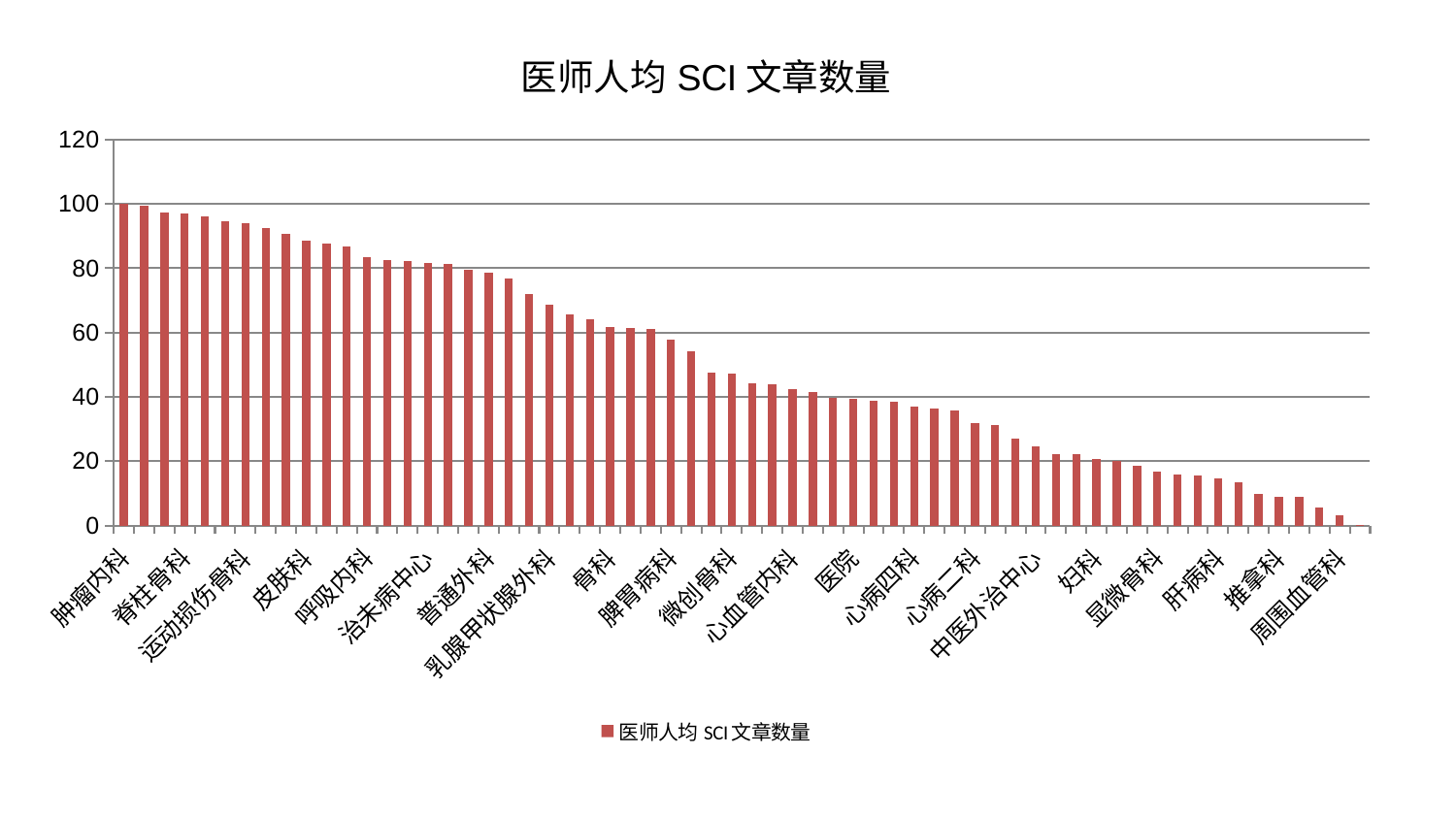

### Chart: 医师人均SCI文章数量

| Category | 医师人均SCI文章数量 |
|---|---|
| 肿瘤内科 | 100.0 |
| 重症医学科 | 99.3540747913315 |
| 心病一科 | 97.43706462103884 |
| 脊柱骨科 | 97.15881059515297 |
| 老年医学科 | 96.10558321959286 |
| 创伤骨科 | 94.72258484885374 |
| 运动损伤骨科 | 94.05205186059887 |
| 妇科妇二科合并 | 92.44417366721156 |
| 肝胆外科 | 90.76613150498186 |
| 皮肤科 | 88.72692497292306 |
| 神经内科 | 87.69628965646405 |
| 身心医学科 | 86.8186515909464 |
| 呼吸内科 | 83.60129309591193 |
| 脾胃科消化科合并 | 82.68009789565168 |
| 西区重症医学科 | 82.29238002776836 |
| 治未病中心 | 81.50052671948592 |
| 耳鼻喉科 | 81.46324700723557 |
| 胸外科 | 79.61617170123533 |
| 普通外科 | 78.72632207217734 |
| 美容皮肤科 | 76.77117043482275 |
| 关节骨科 | 71.86622675926921 |
| 乳腺甲状腺外科 | 68.54817459527106 |
| 康复科 | 65.51494598795051 |
| 肾脏内科 | 64.23440590630196 |
| 骨科 | 61.6743476079441 |
| 肛肠科 | 61.30738138474165 |
| 消化内科 | 61.18017052681855 |
| 脾胃病科 | 57.785661766735814 |
| 肾病科 | 54.33178713766419 |
| 风湿病科 | 47.45765789730727 |
| 微创骨科 | 47.27083325958322 |
| 泌尿外科 | 44.08529911296364 |
| 妇二科 | 43.83263947897248 |
| 心血管内科 | 42.400762471755534 |
| 血液科 | 41.35969042171428 |
| 东区重症医学科 | 39.532922825360885 |
| 医院 | 39.361528866673936 |
| 针灸科 | 38.6888741410996 |
| 产科 | 38.513917091580936 |
| 心病四科 | 37.08793090530193 |
| 脑病一科 | 36.33786802686074 |
| 脑病三科 | 35.647416627198396 |
| 心病二科 | 31.930552554144707 |
| 心病三科 | 31.365510548528125 |
| 脑病二科 | 26.863000508237246 |
| 中医外治中心 | 24.74905190155704 |
| 东区肾病科 | 22.314891769485754 |
| 内分泌科 | 22.293297506312594 |
| 妇科 | 20.625720869873234 |
| 综合内科 | 20.03702133596466 |
| 神经外科 | 18.572747564838444 |
| 显微骨科 | 16.632977807942247 |
| 口腔科 | 15.869614799964308 |
| 中医经典科 | 15.632622148422705 |
| 肝病科 | 14.584658494125684 |
| 儿科 | 13.279578654541206 |
| 小儿推拿科 | 9.811172230781736 |
| 推拿科 | 8.872377647960567 |
| 眼科 | 8.861490608410335 |
| 小儿骨科 | 5.52023400092191 |
| 周围血管科 | 3.040594399736331 |
| 男科 | 0.1769799411601623 |
45